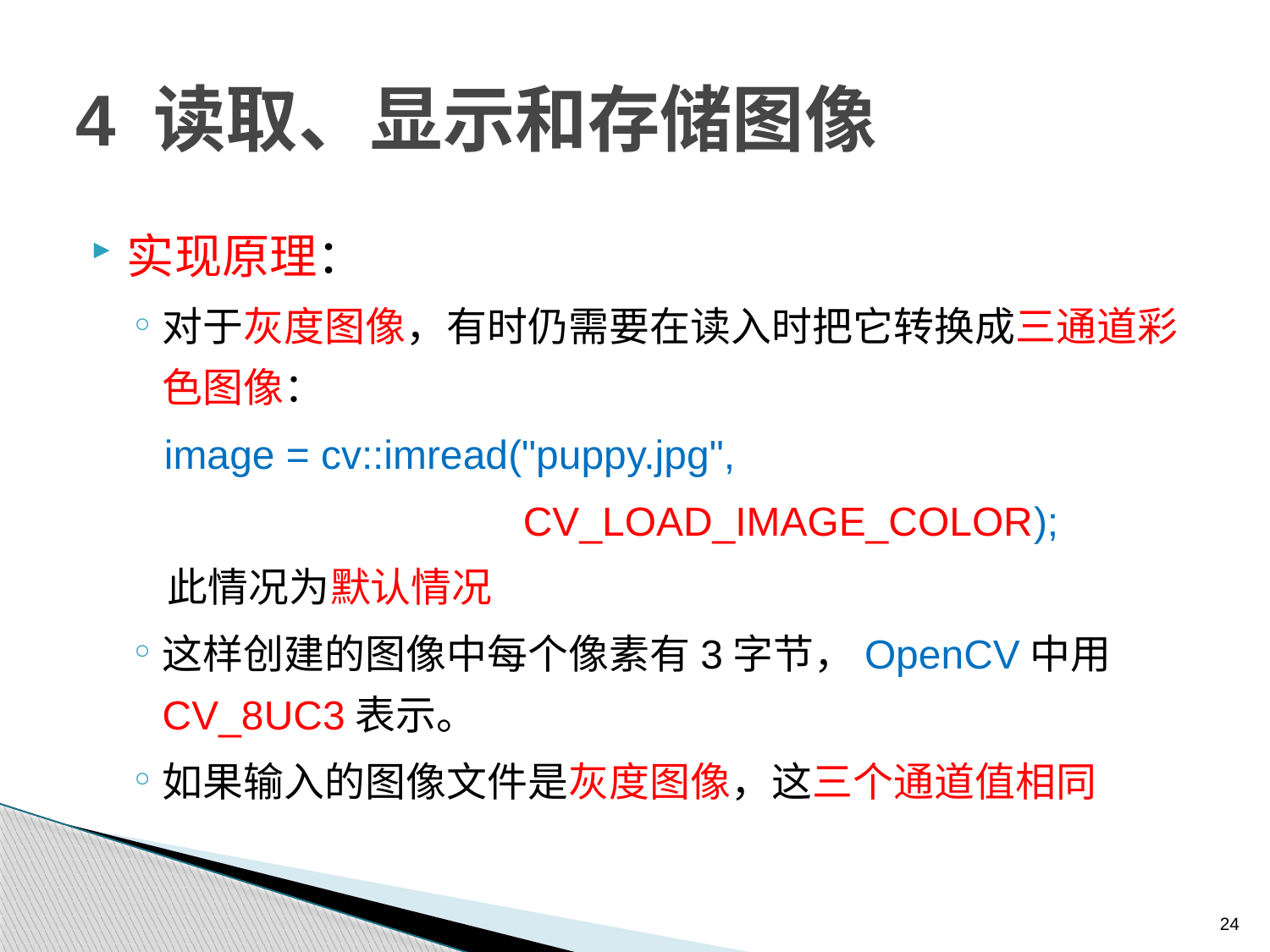

# 4 读取、显示和存储图像
实现原理：
对于灰度图像，有时仍需要在读入时把它转换成三通道彩色图像：
   image = cv::imread("puppy.jpg",
                                   CV_LOAD_IMAGE_COLOR);
   此情况为默认情况
这样创建的图像中每个像素有3字节，OpenCV中用CV_8UC3表示。
如果输入的图像文件是灰度图像，这三个通道值相同
24